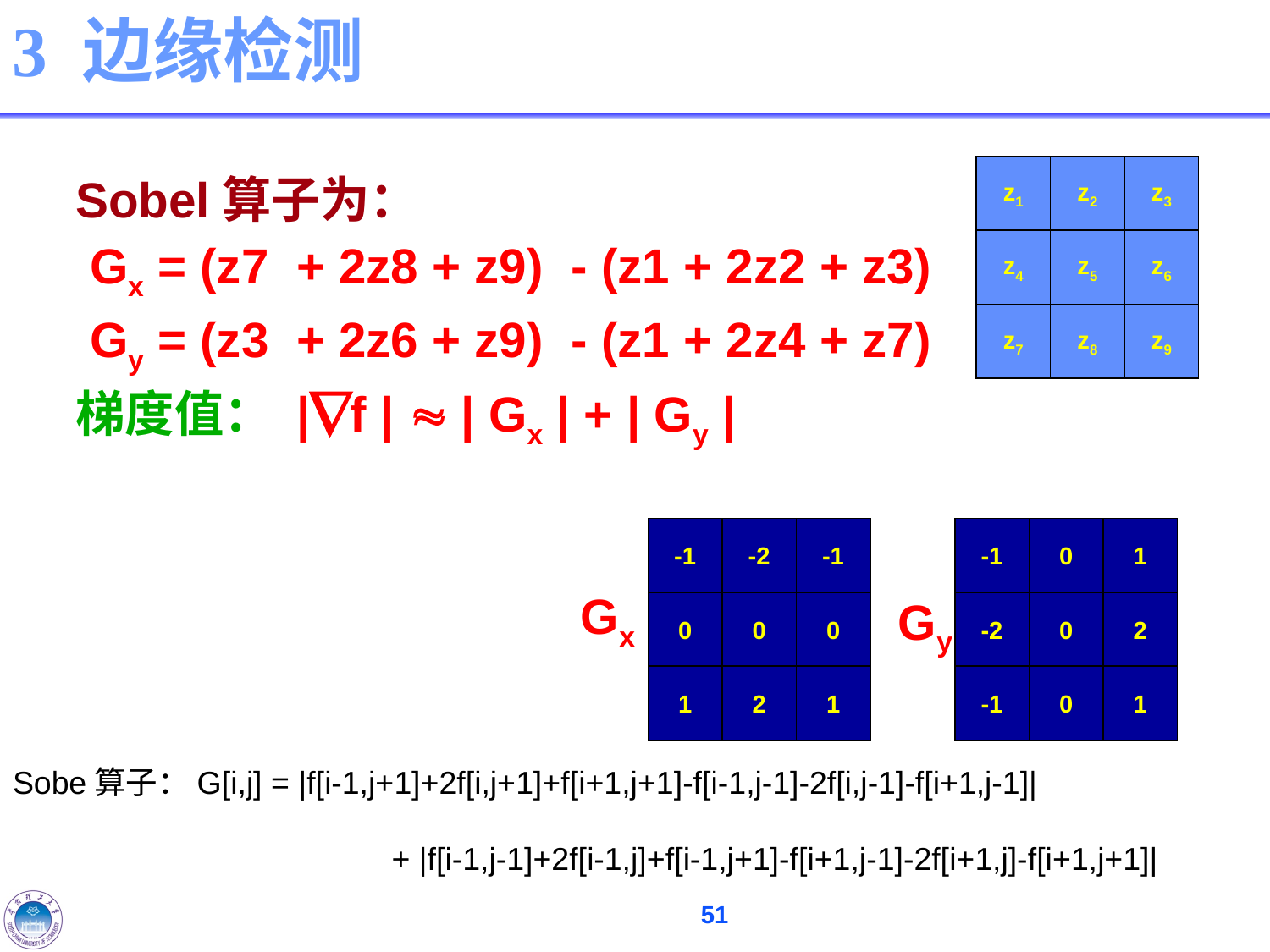

# 3 边缘检测
z1
z2
z3
z4
z5
z6
z7
z8
z9
-1
-2
-1
-1
0
1
Gy
0
0
0
-2
0
2
1
2
1
-1
0
1
Gx
Sobel算子为：
 Gx = (z7  + 2z8 + z9)  - (z1 + 2z2 + z3)
 Gy = (z3  + 2z6 + z9)  - (z1 + 2z4 + z7)
梯度值： |∇f | ≈ | Gx | + | Gy |
Sobe算子：G[i,j] = |f[i-1,j+1]+2f[i,j+1]+f[i+1,j+1]-f[i-1,j-1]-2f[i,j-1]-f[i+1,j-1]|
  　　　　　　　　　　　+ |f[i-1,j-1]+2f[i-1,j]+f[i-1,j+1]-f[i+1,j-1]-2f[i+1,j]-f[i+1,j+1]|